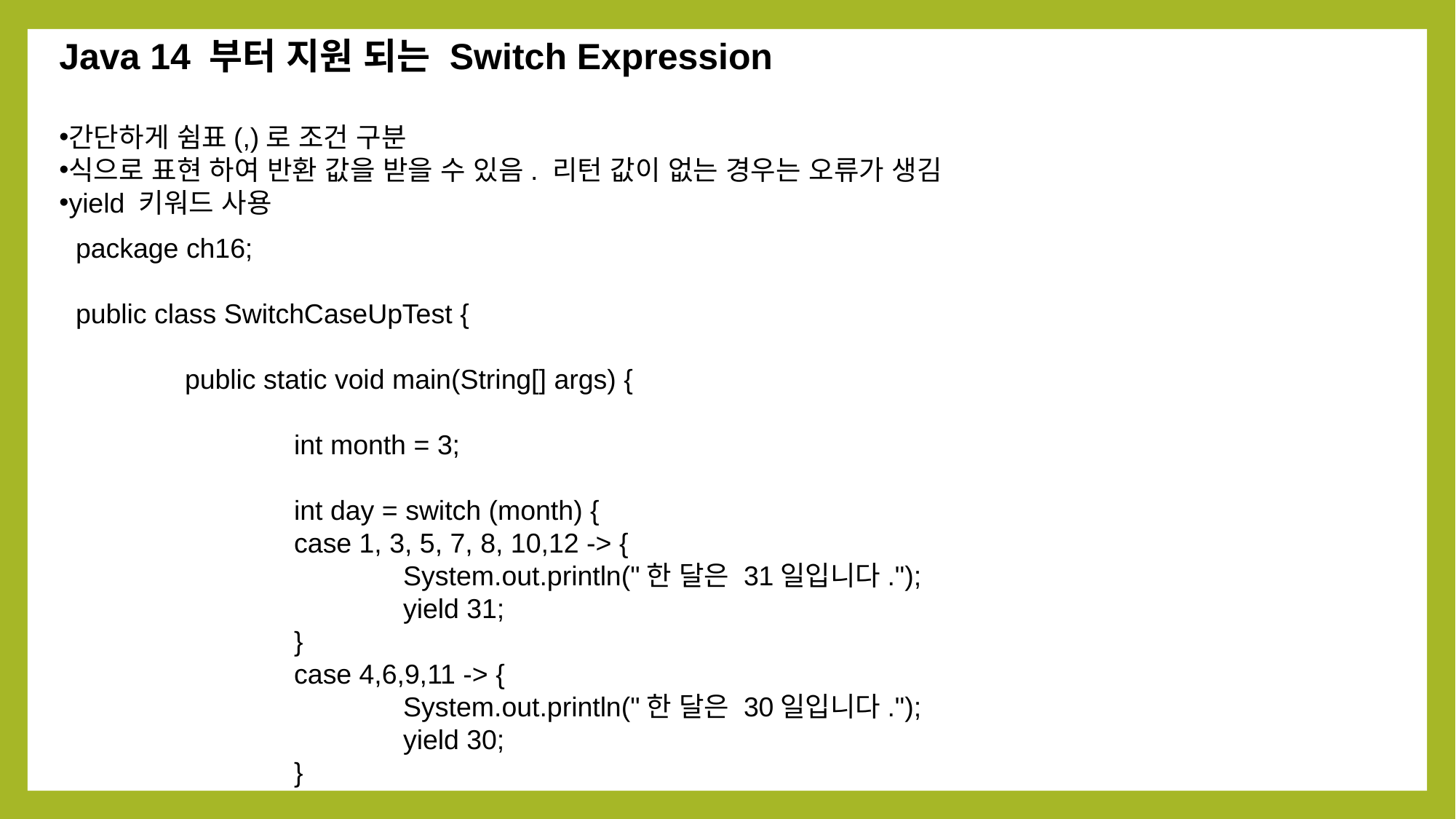

Java 14 부터 지원 되는 Switch Expression

간단하게 쉼표(,)로 조건 구분
식으로 표현 하여 반환 값을 받을 수 있음. 리턴 값이 없는 경우는 오류가 생김
yield 키워드 사용
package ch16;

public class SwitchCaseUpTest {

	public static void main(String[] args) {

		int month = 3;

		int day = switch (month) {
	    	case 1, 3, 5, 7, 8, 10,12 -> {
	    		System.out.println("한 달은 31일입니다.");
	    		yield 31;
	    	}
	    	case 4,6,9,11 -> {
	    		System.out.println("한 달은 30일입니다.");
	    		yield 30;
	    	}